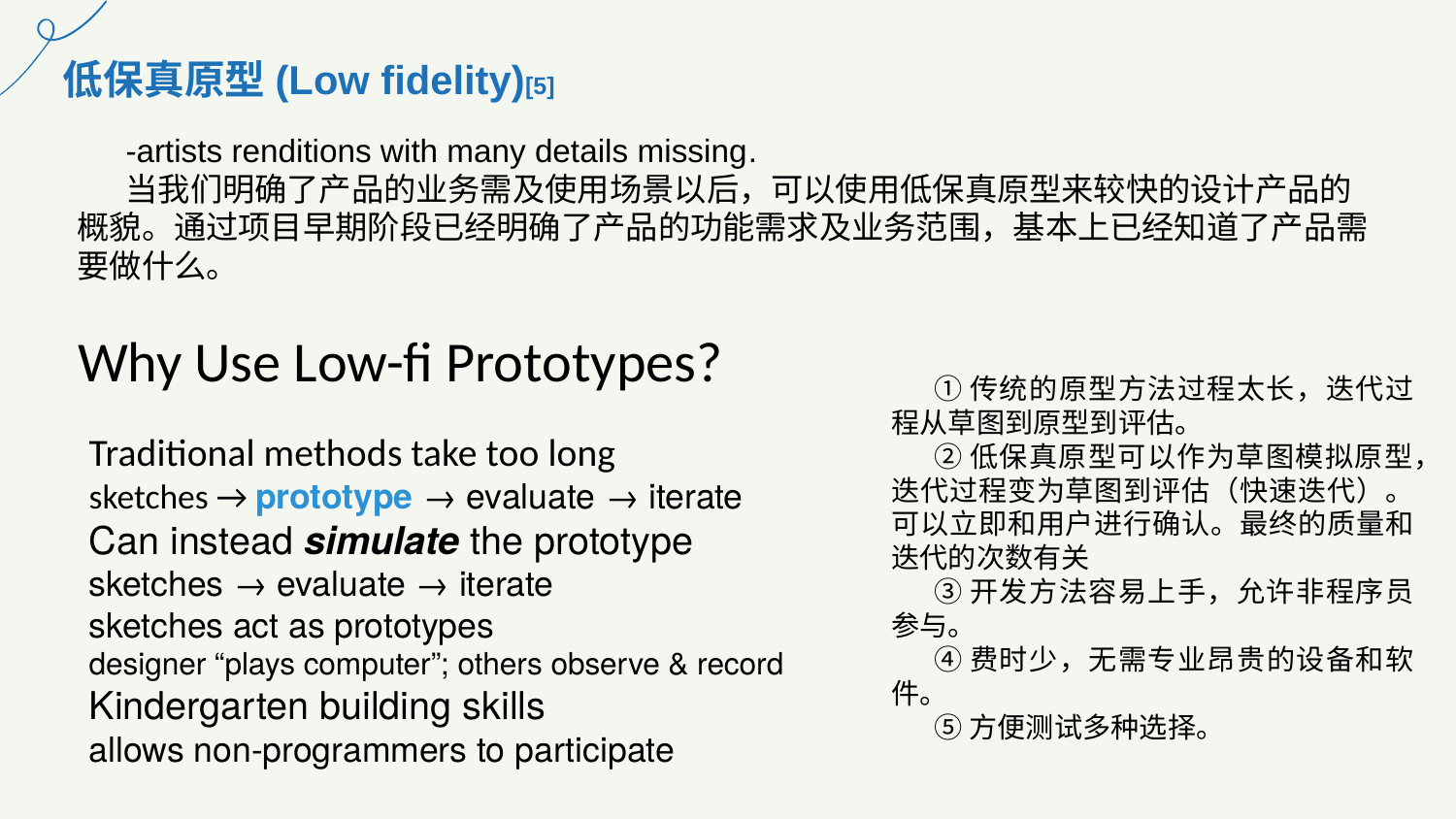

低保真原型(Low fidelity)[5]
-artists renditions with many details missing.
当我们明确了产品的业务需及使用场景以后，可以使用低保真原型来较快的设计产品的概貌。通过项目早期阶段已经明确了产品的功能需求及业务范围，基本上已经知道了产品需要做什么。
# Why Use Low-fi Prototypes?
①传统的原型方法过程太长，迭代过程从草图到原型到评估。
②低保真原型可以作为草图模拟原型，迭代过程变为草图到评估（快速迭代）。可以立即和用户进行确认。最终的质量和迭代的次数有关
③开发方法容易上手，允许非程序员参与。
④费时少，无需专业昂贵的设备和软件。
⑤方便测试多种选择。
Traditional methods take too long
sketches → prototype → evaluate → iterate
Can instead simulate the prototype
sketches → evaluate → iterate
sketches act as prototypes
designer “plays computer”; others observe & record
Kindergarten building skills
allows non-programmers to participate